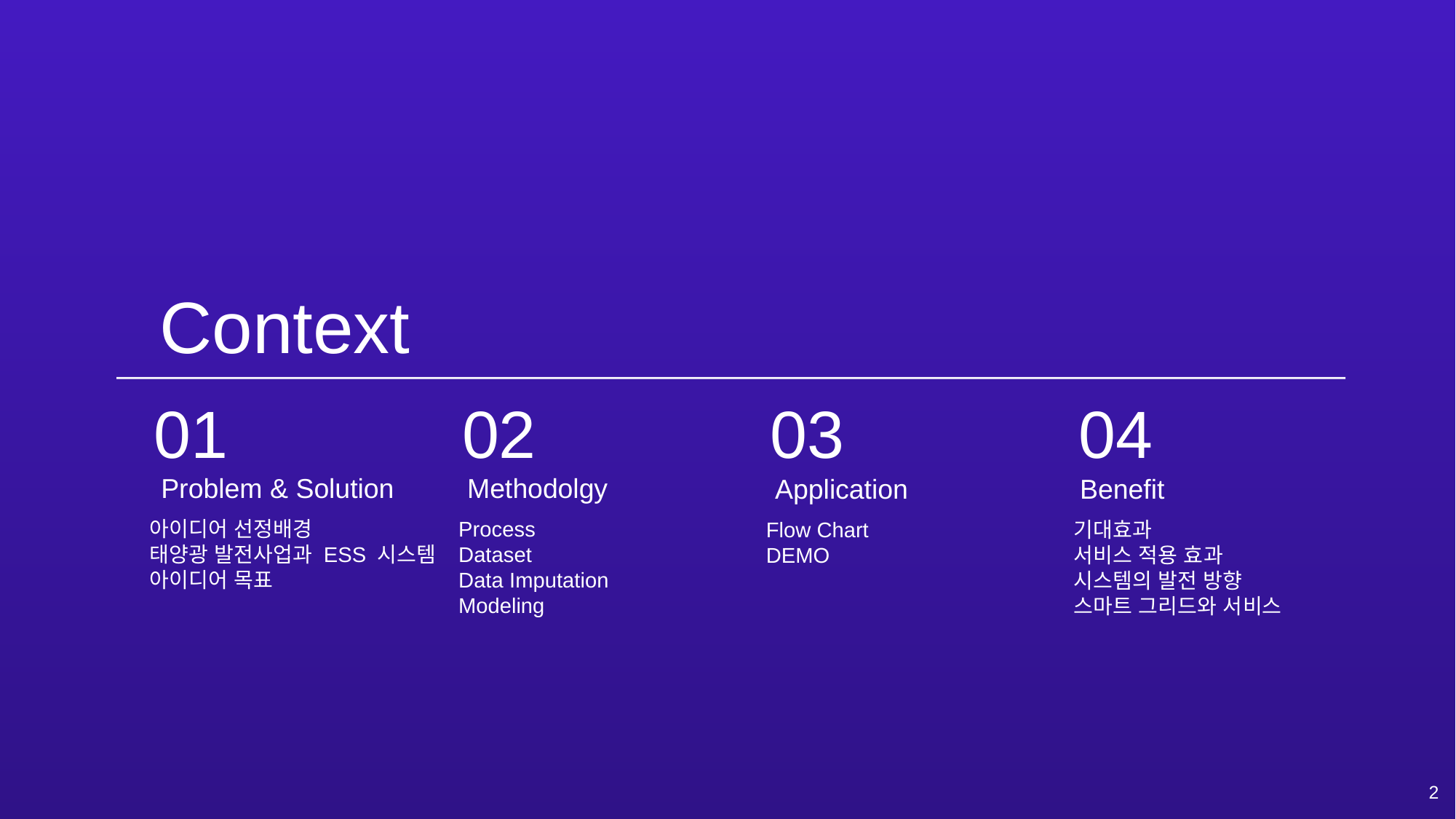

Context

04
01
02
03
Problem & Solution
Methodolgy
Application
Benefit
아이디어 선정배경
태양광 발전사업과 ESS 시스템
아이디어 목표
Process
Dataset
Data Imputation
Modeling
Flow Chart
DEMO
기대효과
서비스 적용 효과
시스템의 발전 방향
스마트 그리드와 서비스
2